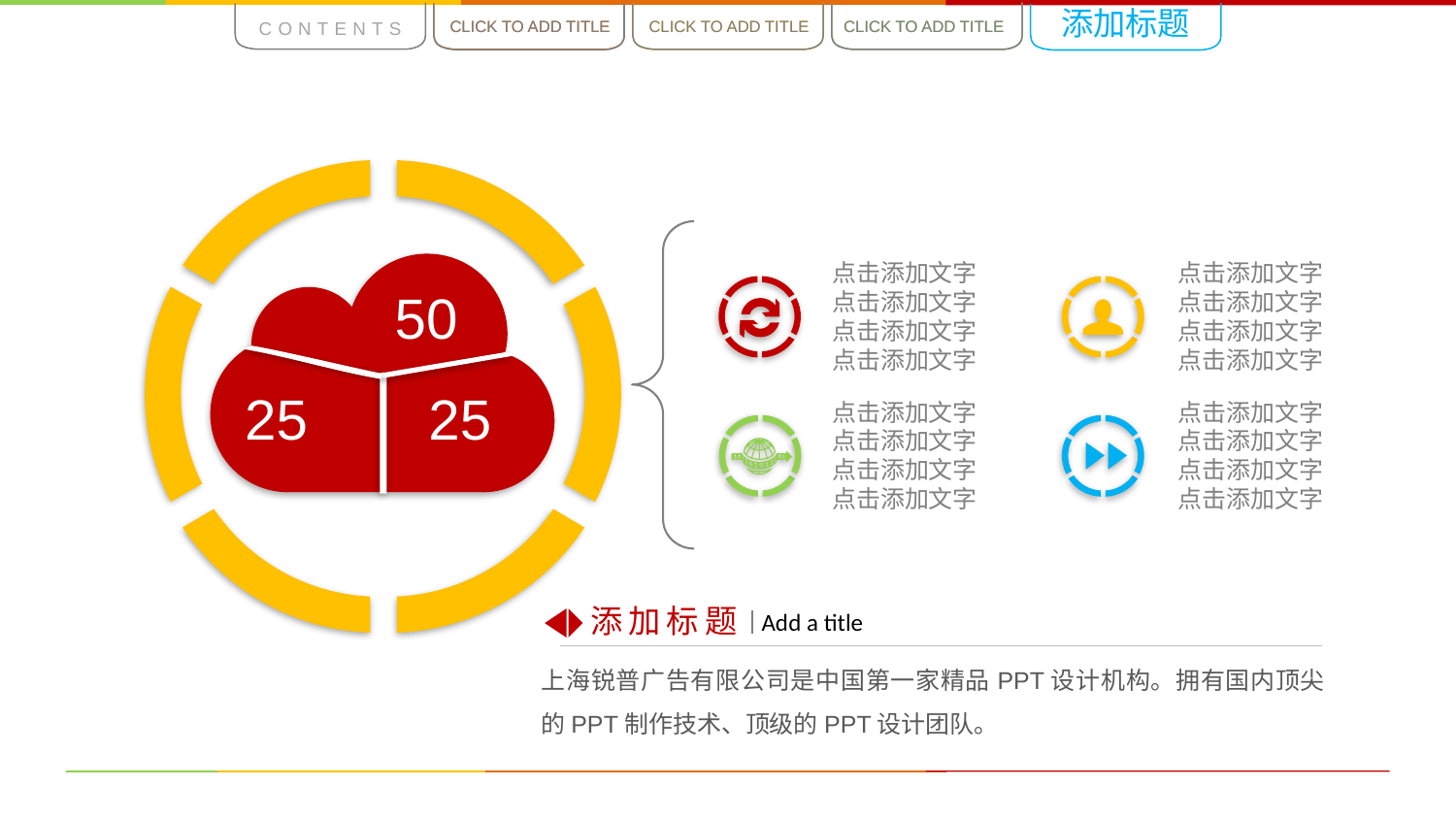

添加标题

CONTENTS

CLICK TO ADD TITLE

CLICK TO ADD TITLE

CLICK TO ADD TITLE

CLICK TO ADD TITLE

CLICK TO ADD TITLE

CLICK TO ADD TITLE

点击添加文字
点击添加文字
点击添加文字
点击添加文字
点击添加文字
点击添加文字
点击添加文字
点击添加文字

50
25
25

点击添加文字
点击添加文字
点击添加文字
点击添加文字
点击添加文字
点击添加文字
点击添加文字
点击添加文字

添加标题
Add a title

上海锐普广告有限公司是中国第一家精品PPT设计机构。拥有国内顶尖的PPT制作技术、顶级的PPT设计团队。